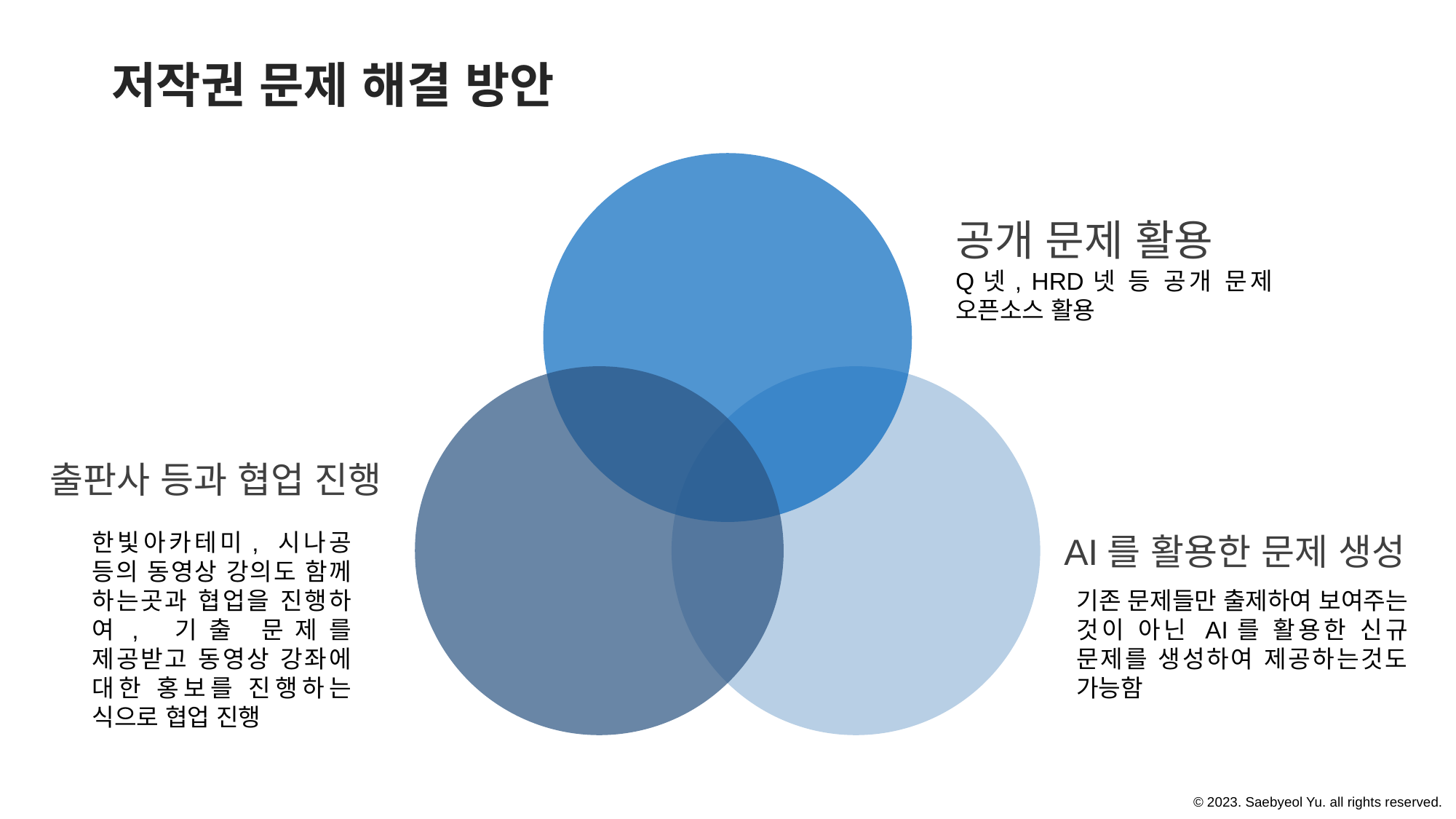

저작권 문제 해결 방안

공개 문제 활용
Q넷, HRD넷 등 공개 문제 오픈소스 활용

출판사 등과 협업 진행
한빛아카테미, 시나공 등의 동영상 강의도 함께 하는곳과 협업을 진행하여, 기출 문제를 제공받고 동영상 강좌에 대한 홍보를 진행하는 식으로 협업 진행
AI를 활용한 문제 생성
기존 문제들만 출제하여 보여주는 것이 아닌 AI를 활용한 신규 문제를 생성하여 제공하는것도 가능함